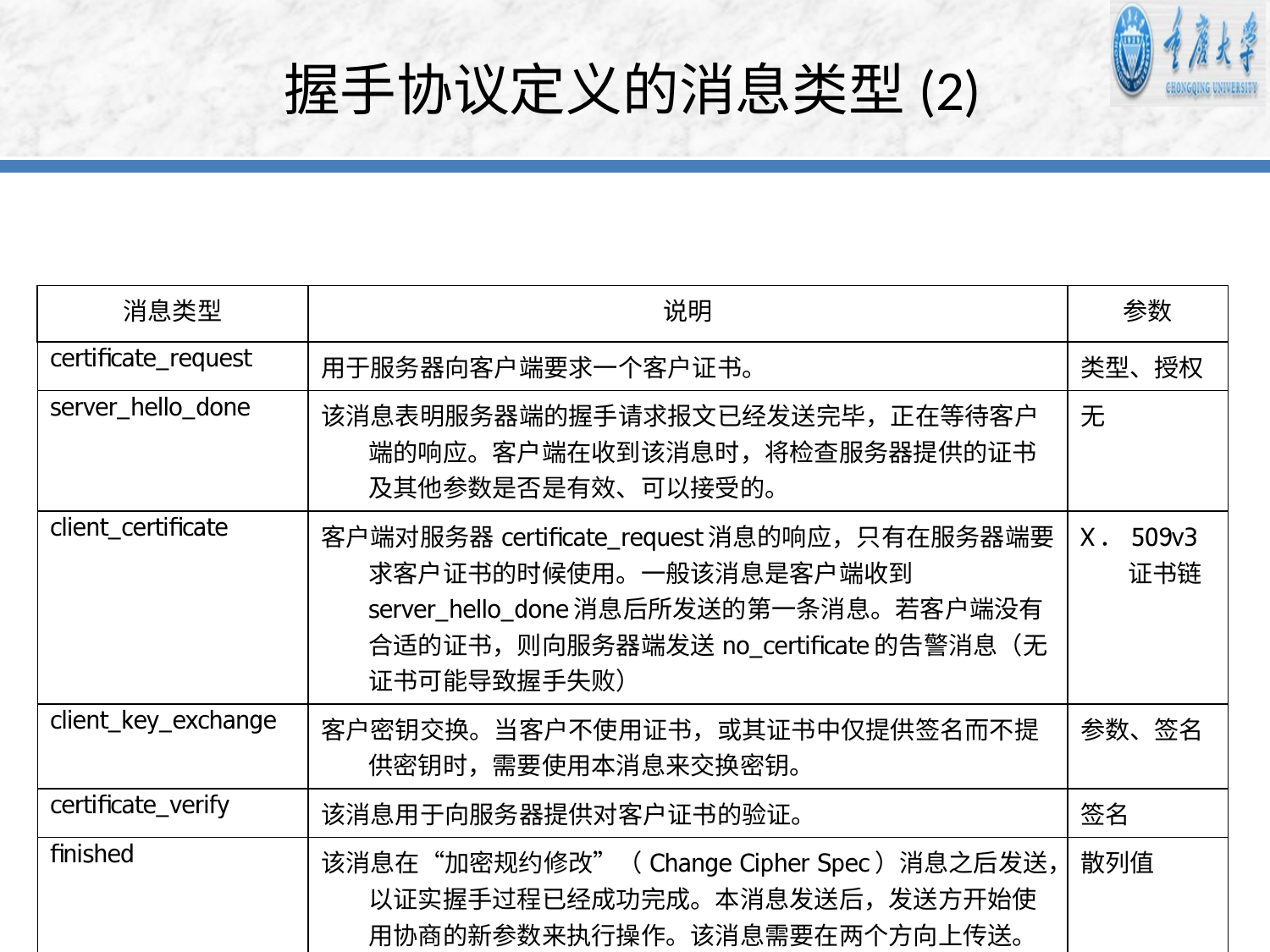

# 握手协议定义的消息类型(2)
| 消息类型 | 说明 | 参数 |
| --- | --- | --- |
| certificate\_request | 用于服务器向客户端要求一个客户证书。 | 类型、授权 |
| server\_hello\_done | 该消息表明服务器端的握手请求报文已经发送完毕，正在等待客户端的响应。客户端在收到该消息时，将检查服务器提供的证书及其他参数是否是有效、可以接受的。 | 无 |
| client\_certificate | 客户端对服务器certificate\_request消息的响应，只有在服务器端要求客户证书的时候使用。一般该消息是客户端收到server\_hello\_done消息后所发送的第一条消息。若客户端没有合适的证书，则向服务器端发送no\_certificate的告警消息（无证书可能导致握手失败） | X．509v3证书链 |
| client\_key\_exchange | 客户密钥交换。当客户不使用证书，或其证书中仅提供签名而不提供密钥时，需要使用本消息来交换密钥。 | 参数、签名 |
| certificate\_verify | 该消息用于向服务器提供对客户证书的验证。 | 签名 |
| finished | 该消息在“加密规约修改”（Change Cipher Spec）消息之后发送，以证实握手过程已经成功完成。本消息发送后，发送方开始使用协商的新参数来执行操作。该消息需要在两个方向上传送。 | 散列值 |